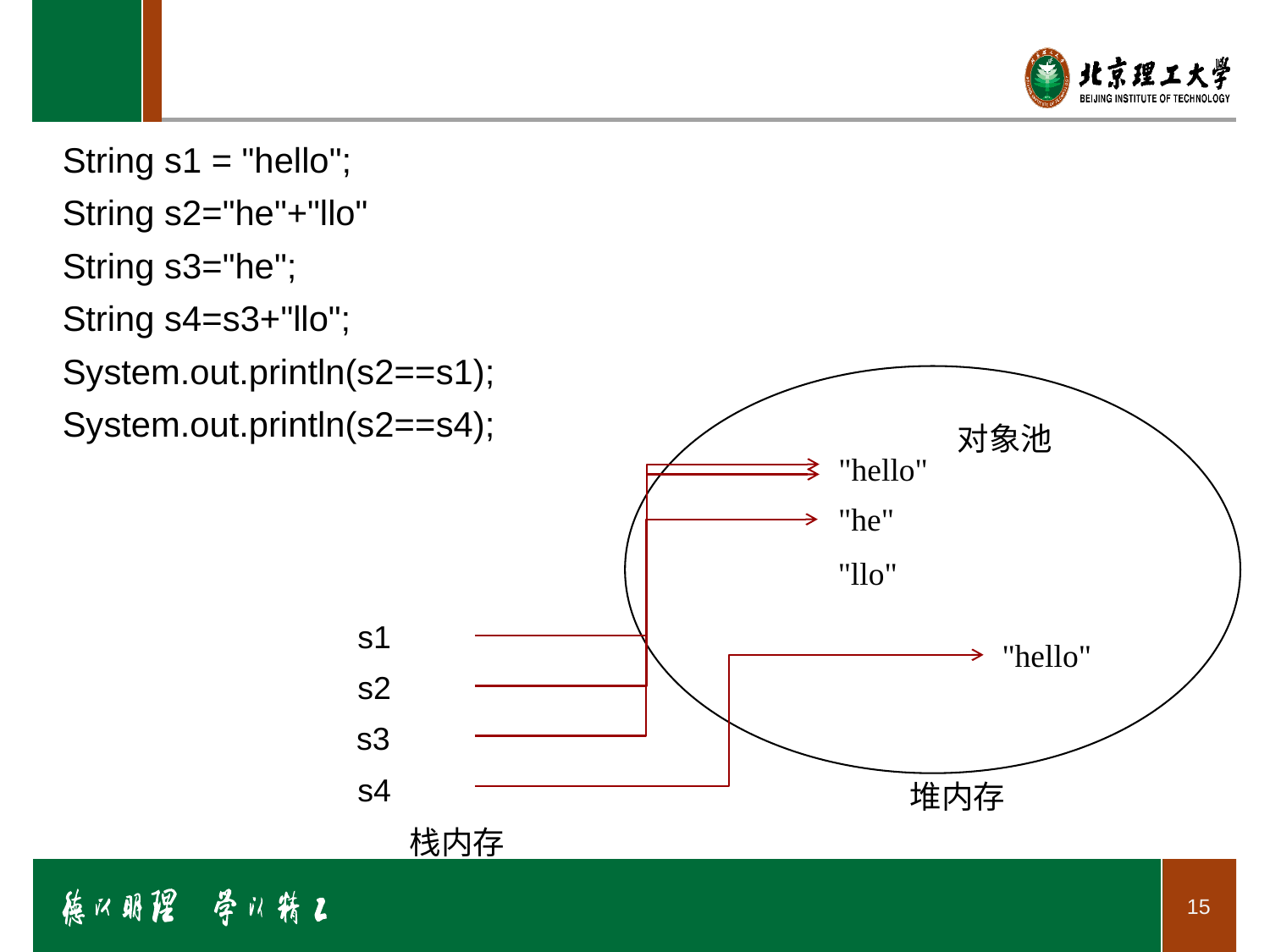

#
String s1 = "hello";
String s2="he"+"llo"
String s3="he";
String s4=s3+"llo";
System.out.println(s2==s1);
System.out.println(s2==s4);

|  |
| --- |
|  |
|  |
|  |
|  |
对象池
"hello"
|  |
| --- |
|  |
|  |
|  |
|  |
|  |
|  |
"he"
"llo"
|  |
| --- |
|  |
|  |
s1
"hello"
s2
s3
s4
堆内存
栈内存